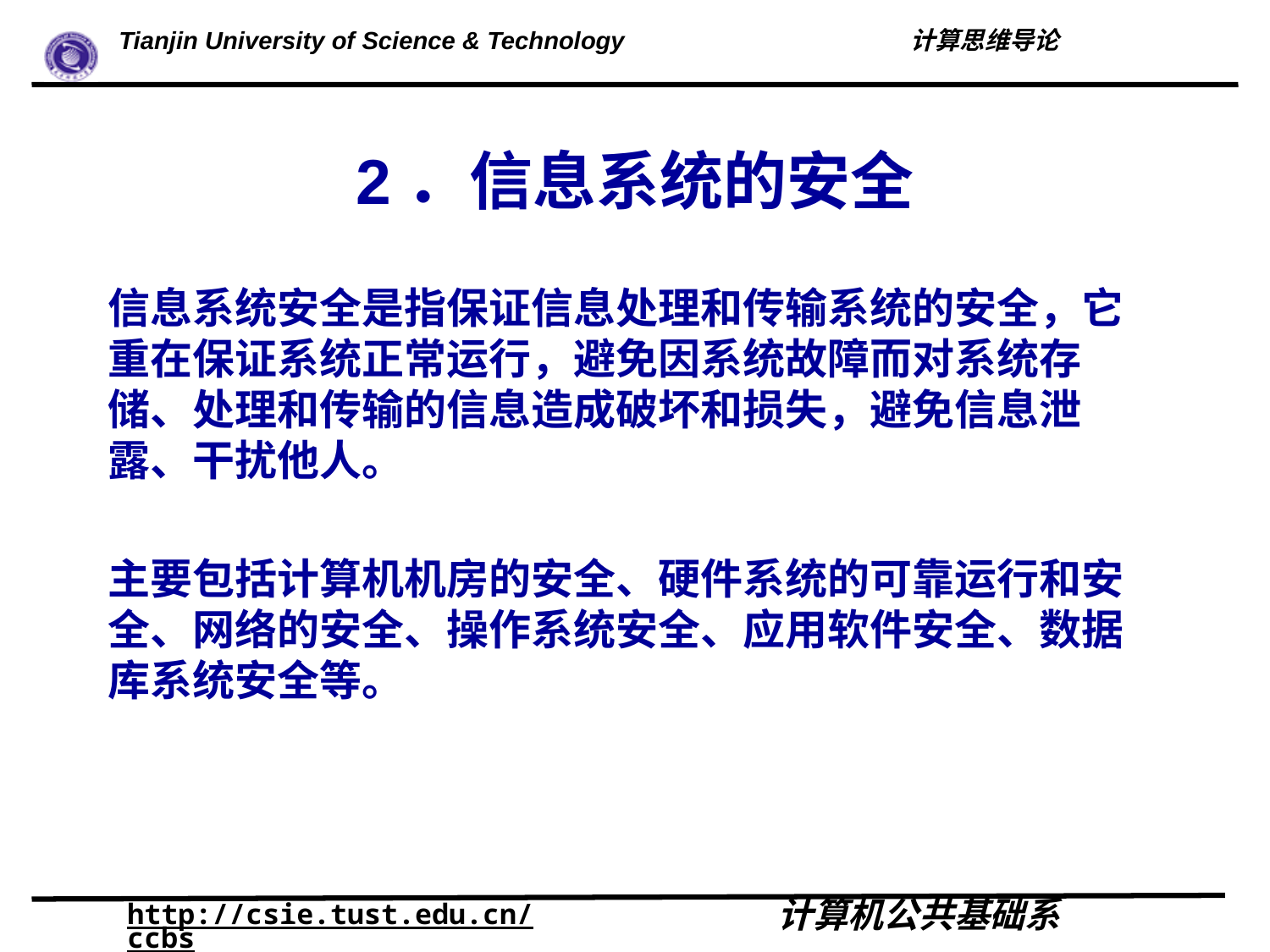

# 2．信息系统的安全
信息系统安全是指保证信息处理和传输系统的安全，它重在保证系统正常运行，避免因系统故障而对系统存储、处理和传输的信息造成破坏和损失，避免信息泄露、干扰他人。

主要包括计算机机房的安全、硬件系统的可靠运行和安全、网络的安全、操作系统安全、应用软件安全、数据库系统安全等。